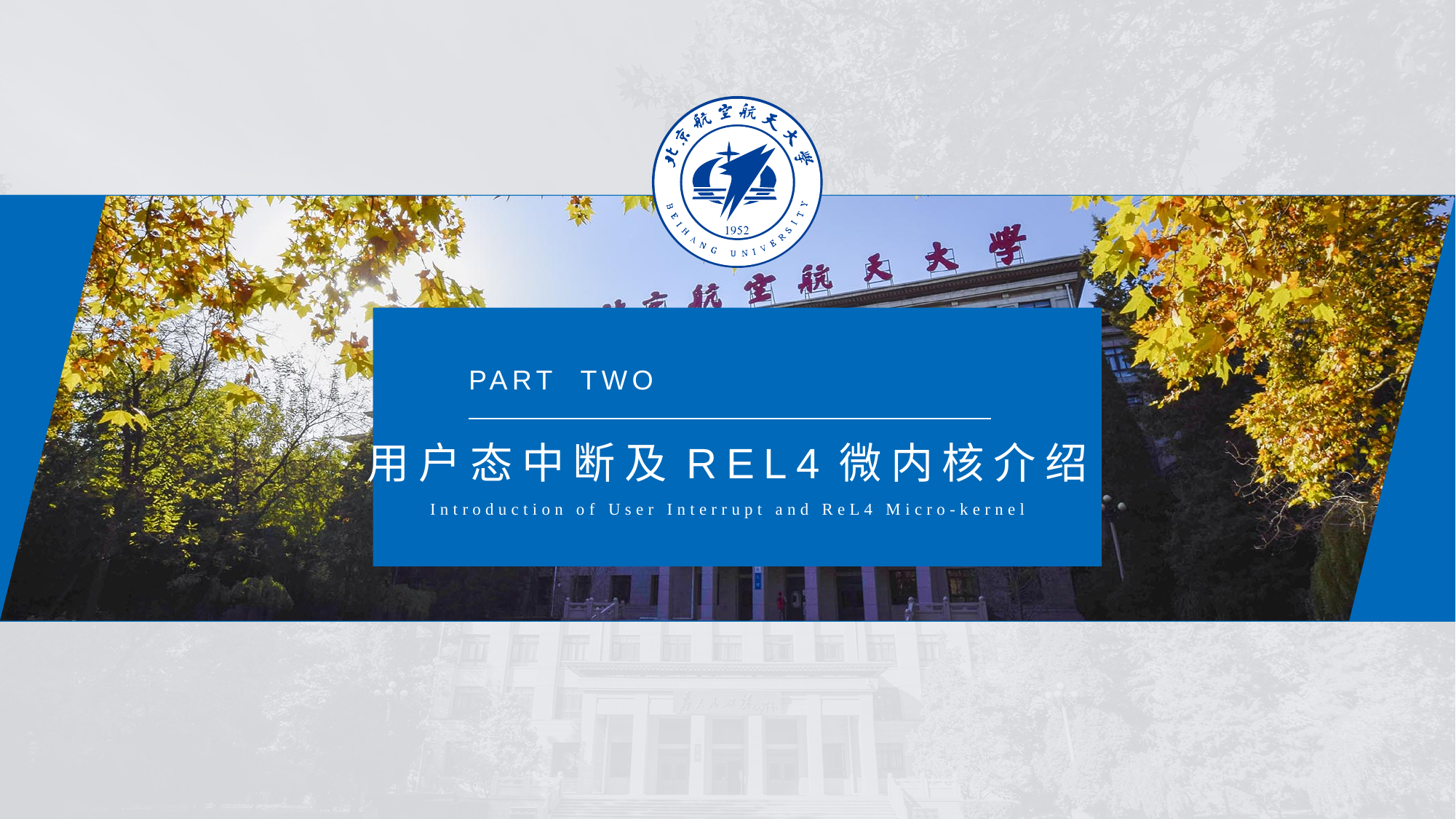

PART  TWO

用户态中断及REL4微内核介绍
Introduction of User Interrupt and ReL4 Micro-kernel